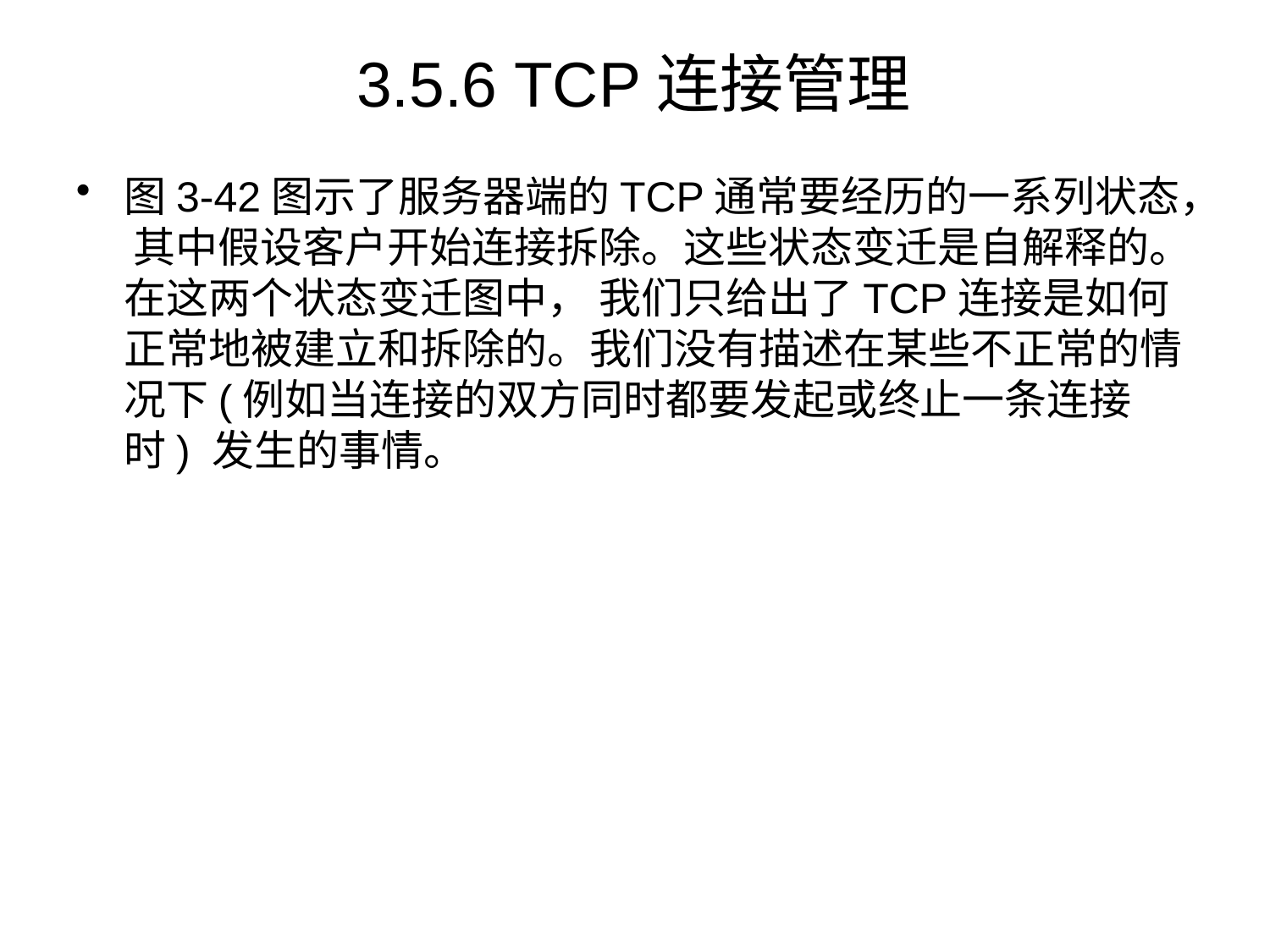

# 3.5.6 TCP连接管理
图3-42图示了服务器端的TCP通常要经历的一系列状态， 其中假设客户开始连接拆除。这些状态变迁是自解释的。在这两个状态变迁图中， 我们只给出了TCP连接是如何正常地被建立和拆除的。我们没有描述在某些不正常的情况下(例如当连接的双方同时都要发起或终止一条连接时) 发生的事情。